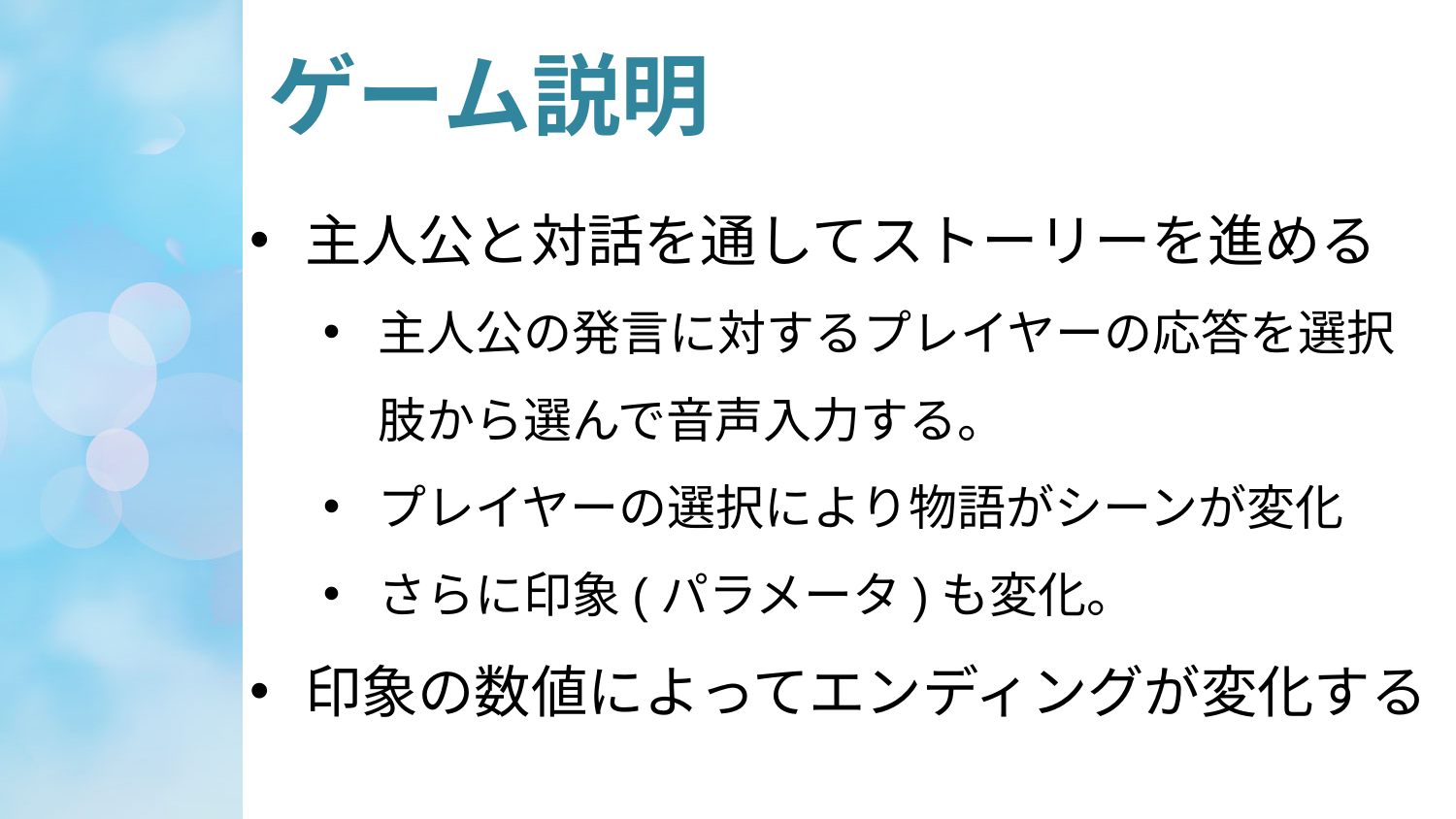

# ゲーム説明
主人公と対話を通してストーリーを進める
主人公の発言に対するプレイヤーの応答を選択肢から選んで音声入力する。
プレイヤーの選択により物語がシーンが変化
さらに印象(パラメータ)も変化。
印象の数値によってエンディングが変化する